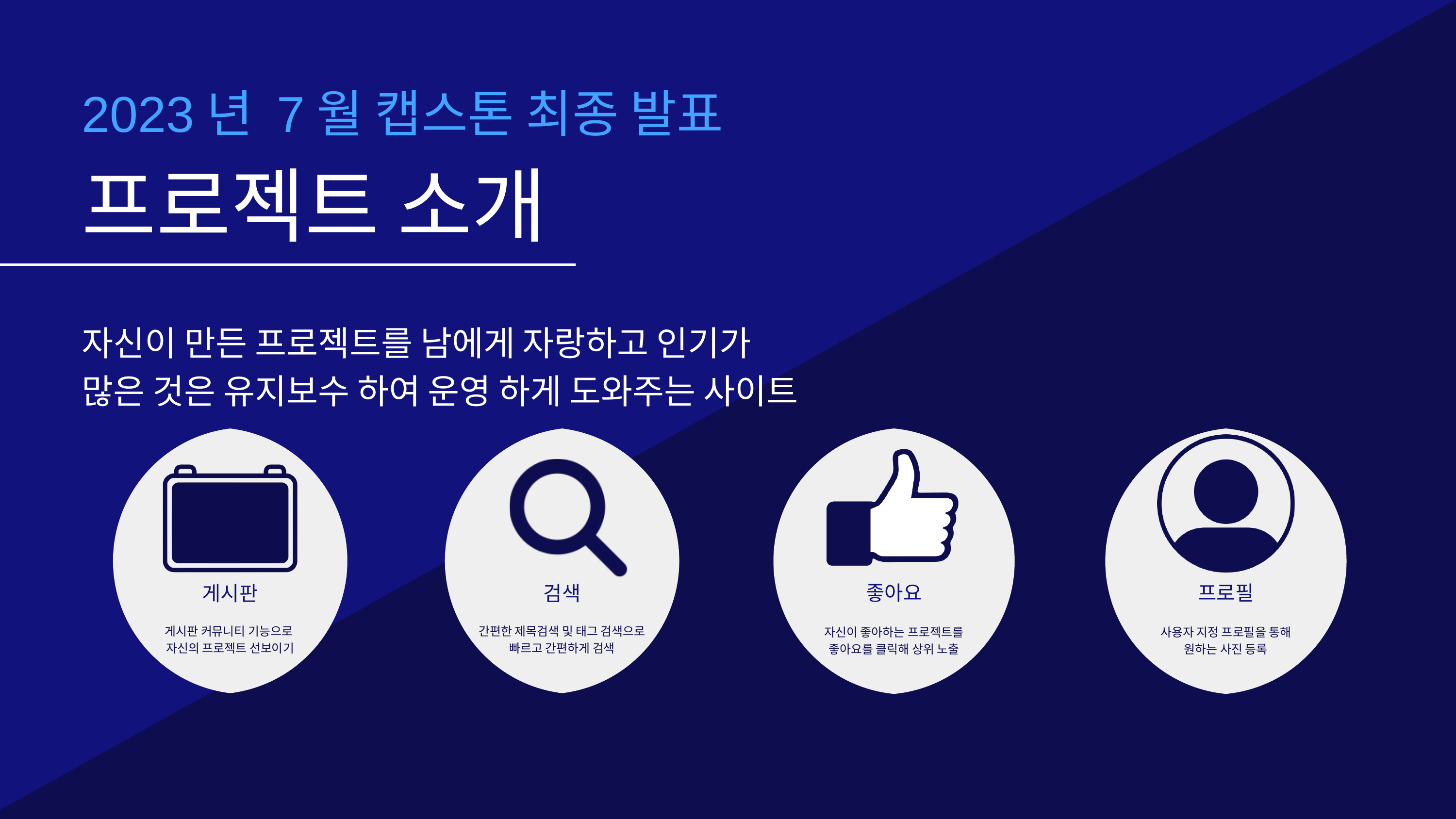

2023년 7월 캡스톤 최종 발표
프로젝트 소개

자신이 만든 프로젝트를 남에게 자랑하고 인기가
많은 것은 유지보수 하여 운영 하게 도와주는 사이트

C
게시판
게시판 커뮤니티 기능으로
자신의 프로젝트 선보이기

검색
간편한 제목검색 및 태그 검색으로
빠르고 간편하게 검색

U
좋아요
자신이 좋아하는 프로젝트를
좋아요를 클릭해 상위 노출

프로필
사용자 지정 프로필을 통해
원하는 사진 등록